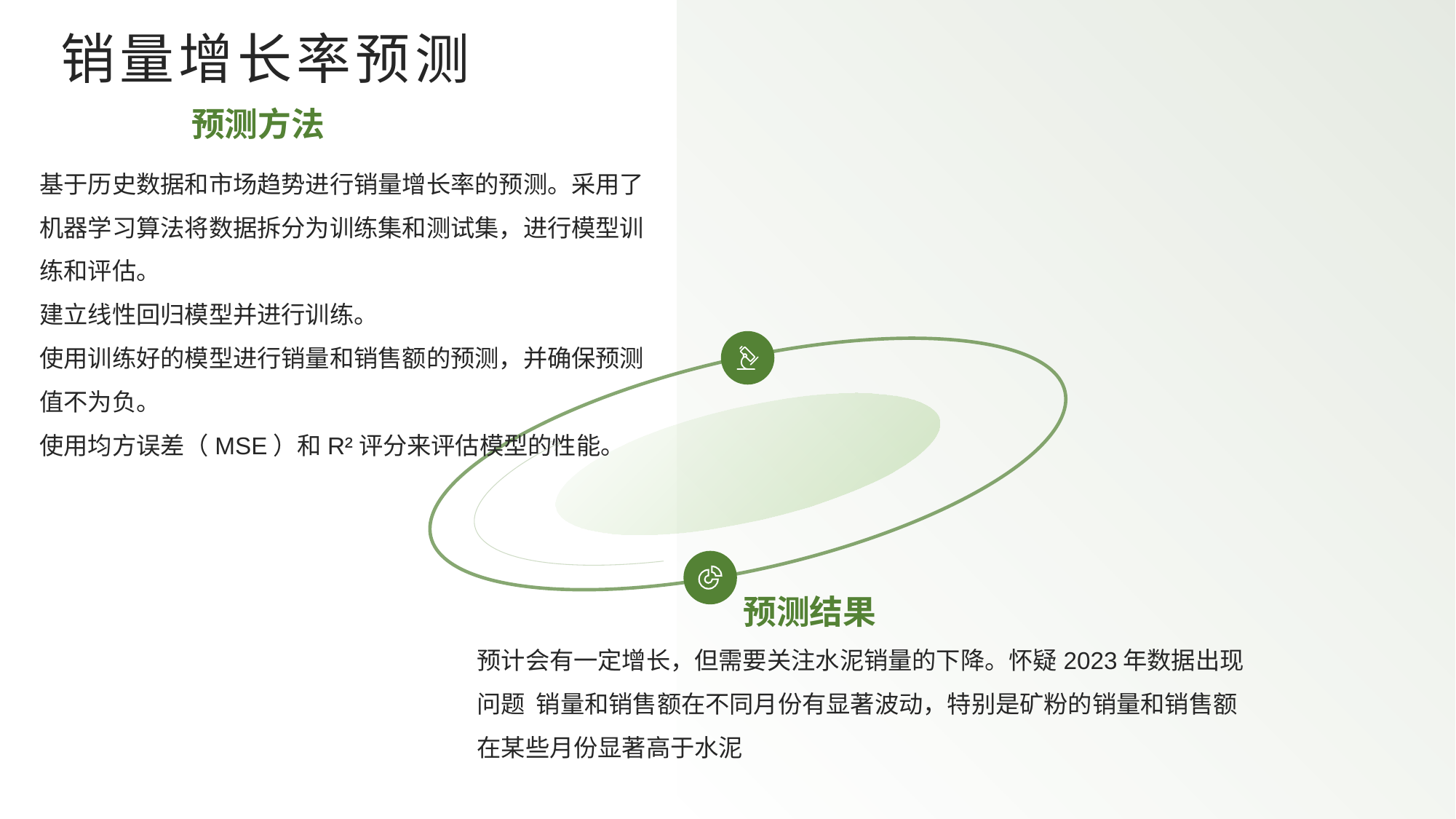

销量增长率预测
预测方法
基于历史数据和市场趋势进行销量增长率的预测。采用了机器学习算法将数据拆分为训练集和测试集，进行模型训练和评估。
建立线性回归模型并进行训练。
使用训练好的模型进行销量和销售额的预测，并确保预测值不为负。
使用均方误差（MSE）和R²评分来评估模型的性能。

预测结果
预计会有一定增长，但需要关注水泥销量的下降。怀疑2023年数据出现问题  销量和销售额在不同月份有显著波动，特别是矿粉的销量和销售额在某些月份显著高于水泥